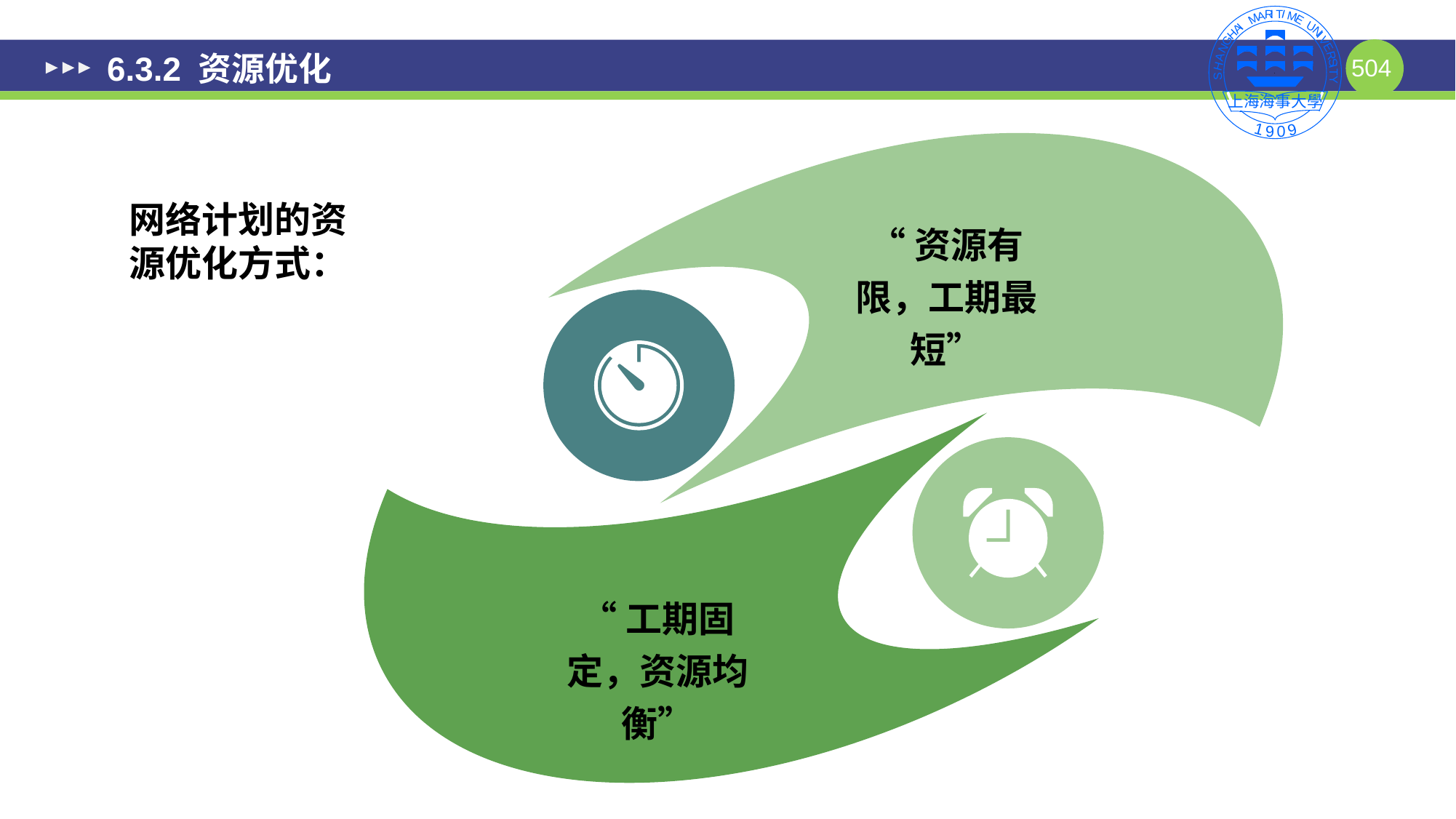

# 6.3.2 资源优化
网络计划的资源优化方式：
“资源有限，工期最短”

“工期固定，资源均衡”
504